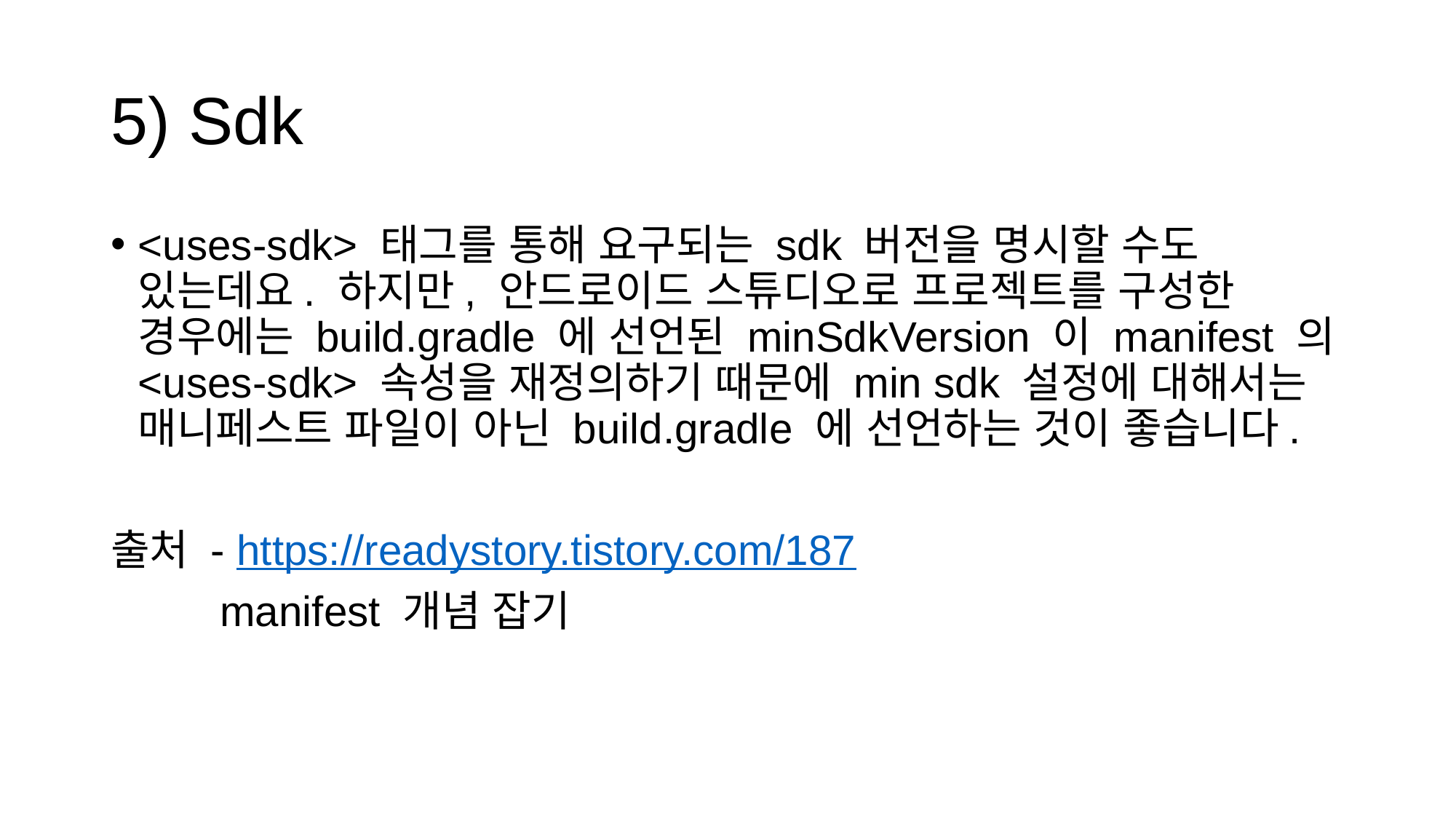

# 5) Sdk
<uses-sdk> 태그를 통해 요구되는 sdk 버전을 명시할 수도 있는데요. 하지만, 안드로이드 스튜디오로 프로젝트를 구성한 경우에는 build.gradle 에 선언된 minSdkVersion 이 manifest 의 <uses-sdk> 속성을 재정의하기 때문에 min sdk 설정에 대해서는 매니페스트 파일이 아닌 build.gradle 에 선언하는 것이 좋습니다.

출처 - https://readystory.tistory.com/187
	manifest 개념 잡기